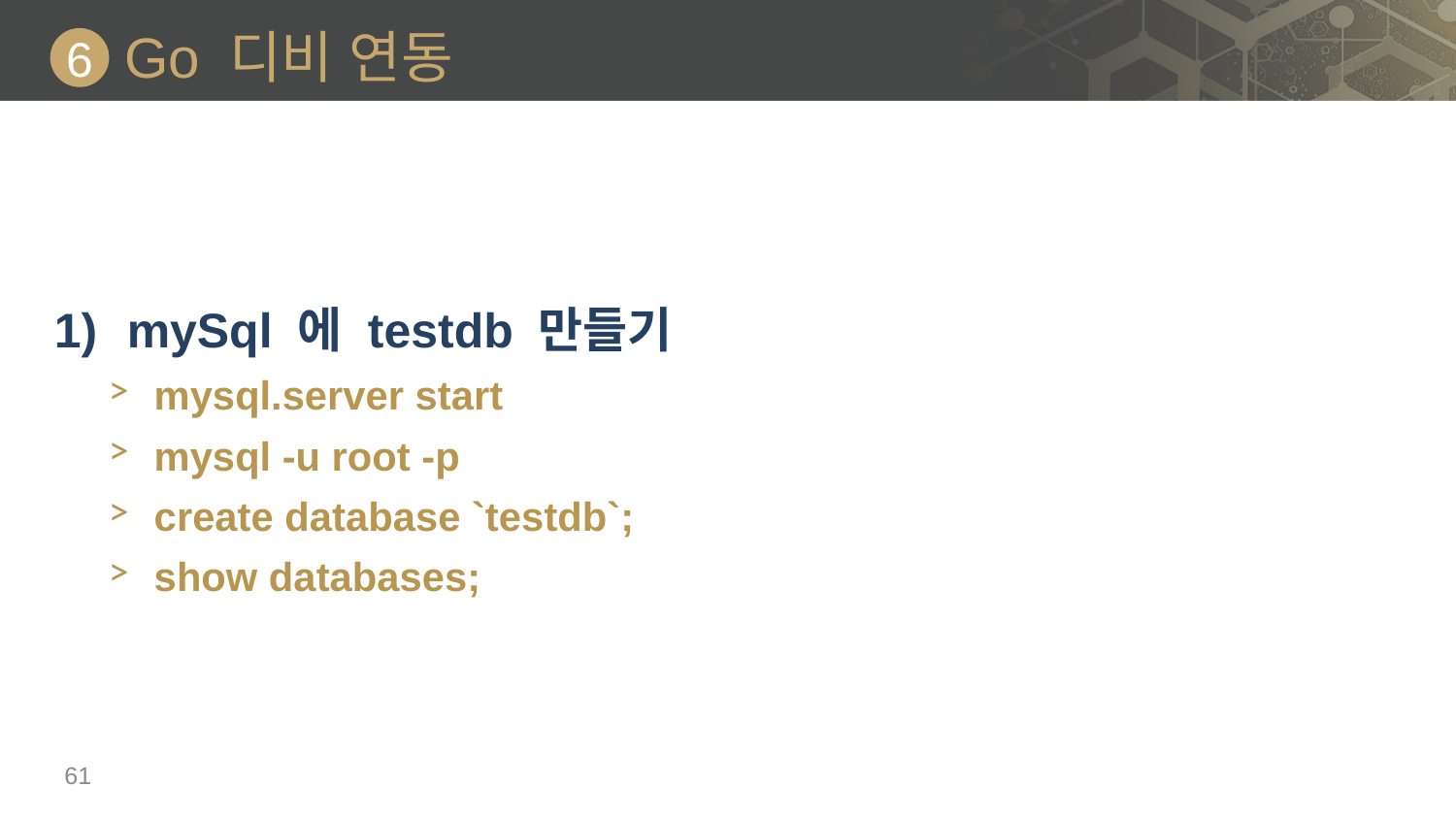

# Go 디비 연동
6
mySql 에 testdb 만들기
mysql.server start
mysql -u root -p
create database `testdb`;
show databases;
61